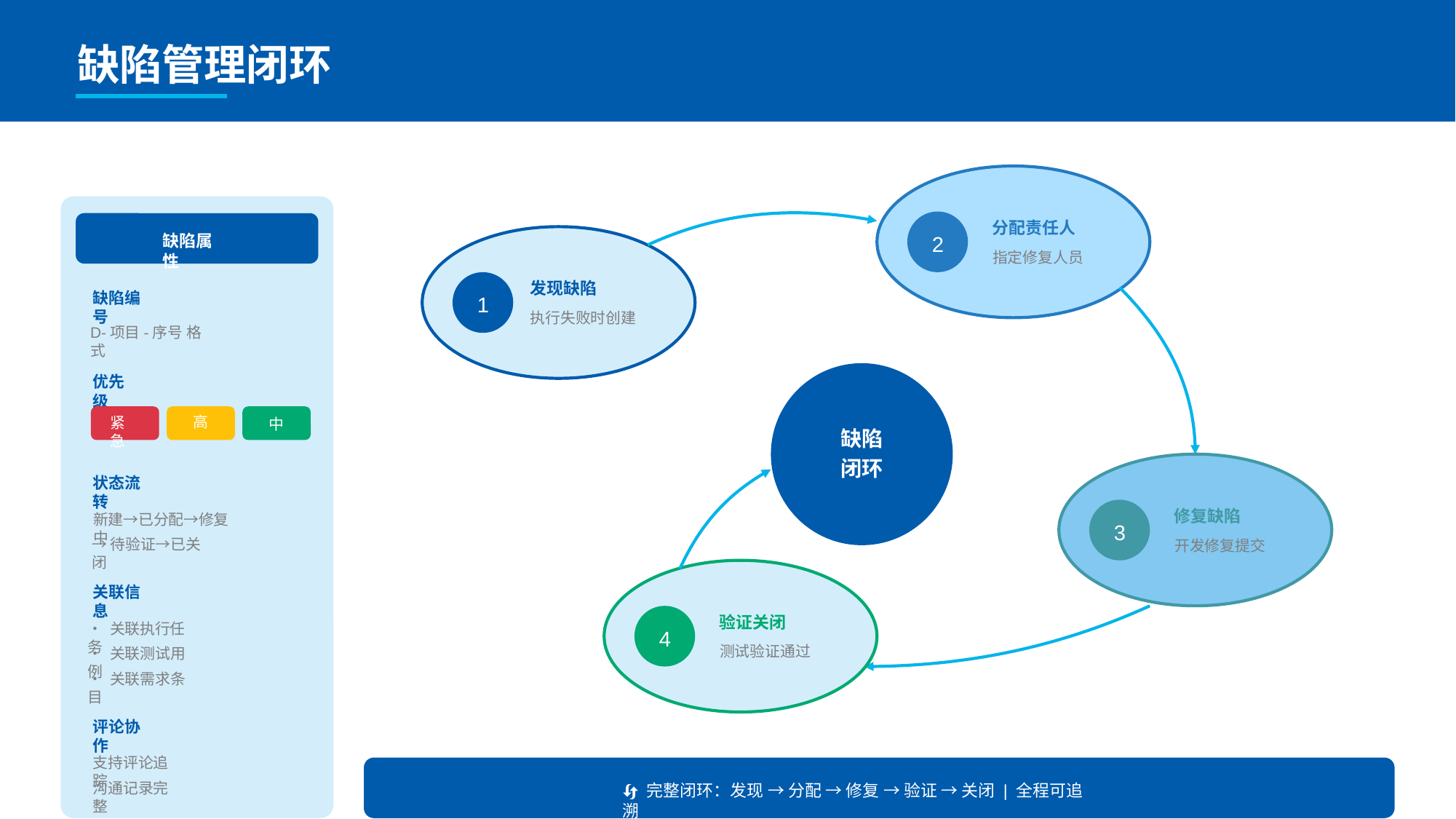

缺陷管理闭环

分配责任人

2

指定修复人员

发现缺陷
1

执行失败时创建

中
缺陷
闭环

修复缺陷
3
开发修复提交

验证关闭
4
测试验证通过

缺陷属性
缺陷编号
D-项目-序号 格式
优先级
高
紧急

中
状态流转
新建→已分配→修复中
→待验证→已关闭
关联信息
• 关联执行任务
• 关联测试用例
• 关联需求条目
评论协作
支持评论追踪

沟通记录完整
🔄 完整闭环：发现 → 分配 → 修复 → 验证 → 关闭 | 全程可追溯
11 / 19